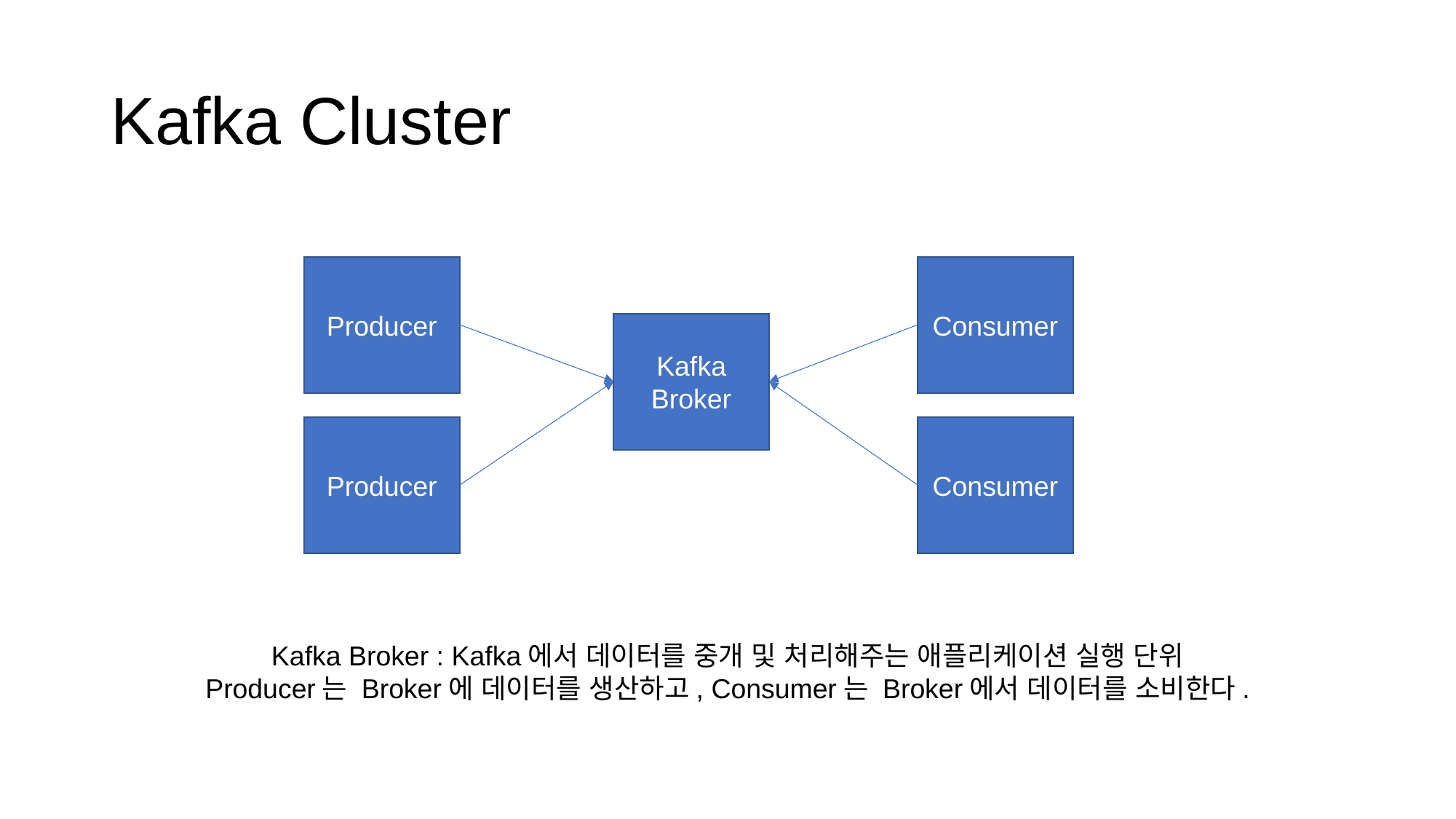

# Kafka Cluster
Producer
Consumer
Kafka
Broker
Producer
Consumer
Kafka Broker : Kafka에서 데이터를 중개 및 처리해주는 애플리케이션 실행 단위
Producer는 Broker에 데이터를 생산하고, Consumer는 Broker에서 데이터를 소비한다.